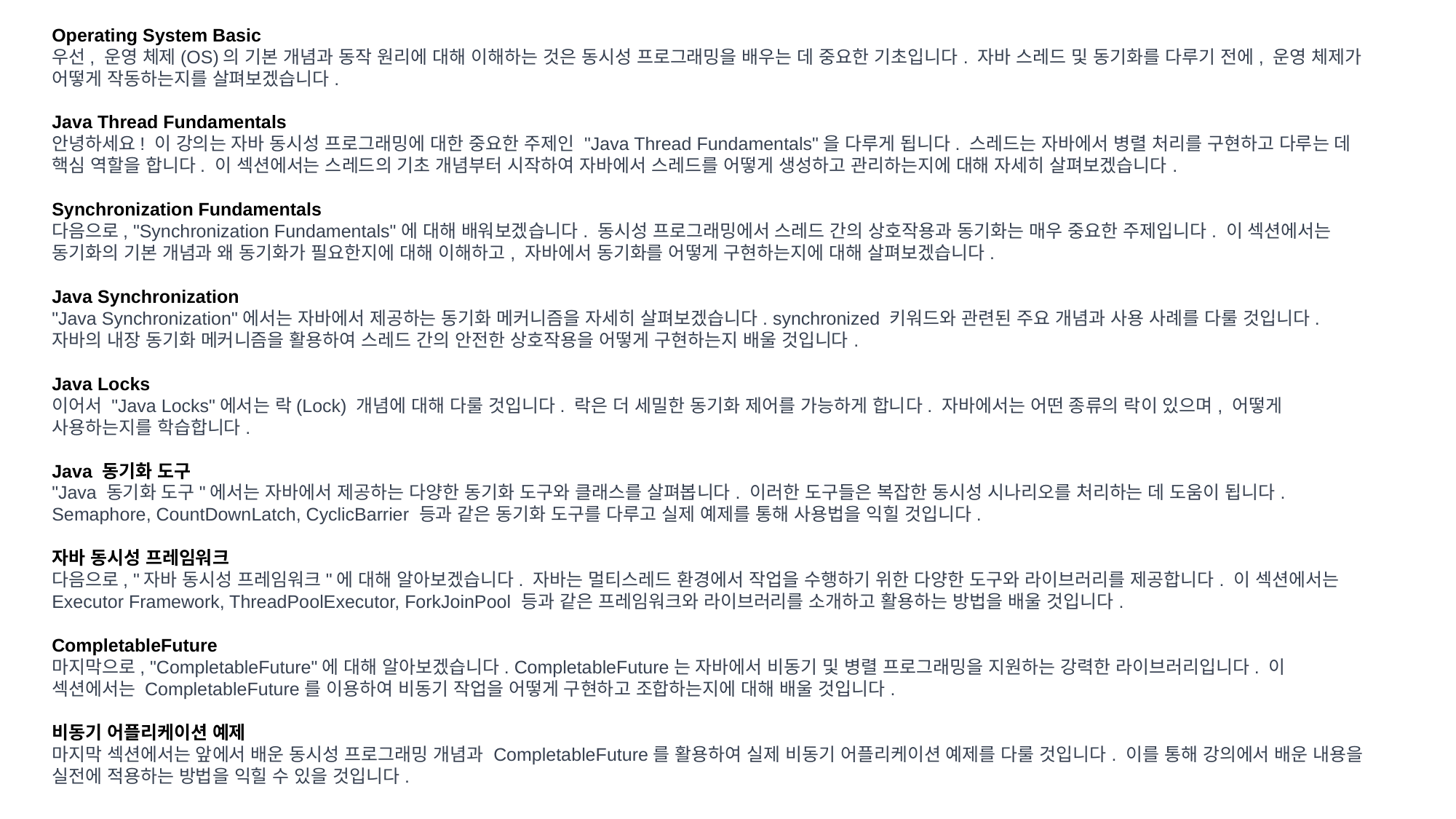

Operating System Basic
우선, 운영 체제(OS)의 기본 개념과 동작 원리에 대해 이해하는 것은 동시성 프로그래밍을 배우는 데 중요한 기초입니다. 자바 스레드 및 동기화를 다루기 전에, 운영 체제가 어떻게 작동하는지를 살펴보겠습니다.

Java Thread Fundamentals
안녕하세요! 이 강의는 자바 동시성 프로그래밍에 대한 중요한 주제인 "Java Thread Fundamentals"을 다루게 됩니다. 스레드는 자바에서 병렬 처리를 구현하고 다루는 데 핵심 역할을 합니다. 이 섹션에서는 스레드의 기초 개념부터 시작하여 자바에서 스레드를 어떻게 생성하고 관리하는지에 대해 자세히 살펴보겠습니다.

Synchronization Fundamentals
다음으로, "Synchronization Fundamentals"에 대해 배워보겠습니다. 동시성 프로그래밍에서 스레드 간의 상호작용과 동기화는 매우 중요한 주제입니다. 이 섹션에서는 동기화의 기본 개념과 왜 동기화가 필요한지에 대해 이해하고, 자바에서 동기화를 어떻게 구현하는지에 대해 살펴보겠습니다.

Java Synchronization
"Java Synchronization"에서는 자바에서 제공하는 동기화 메커니즘을 자세히 살펴보겠습니다. synchronized 키워드와 관련된 주요 개념과 사용 사례를 다룰 것입니다. 자바의 내장 동기화 메커니즘을 활용하여 스레드 간의 안전한 상호작용을 어떻게 구현하는지 배울 것입니다.

Java Locks
이어서 "Java Locks"에서는 락(Lock) 개념에 대해 다룰 것입니다. 락은 더 세밀한 동기화 제어를 가능하게 합니다. 자바에서는 어떤 종류의 락이 있으며, 어떻게 사용하는지를 학습합니다.

Java 동기화 도구
"Java 동기화 도구"에서는 자바에서 제공하는 다양한 동기화 도구와 클래스를 살펴봅니다. 이러한 도구들은 복잡한 동시성 시나리오를 처리하는 데 도움이 됩니다. Semaphore, CountDownLatch, CyclicBarrier 등과 같은 동기화 도구를 다루고 실제 예제를 통해 사용법을 익힐 것입니다.

자바 동시성 프레임워크
다음으로, "자바 동시성 프레임워크"에 대해 알아보겠습니다. 자바는 멀티스레드 환경에서 작업을 수행하기 위한 다양한 도구와 라이브러리를 제공합니다. 이 섹션에서는 Executor Framework, ThreadPoolExecutor, ForkJoinPool 등과 같은 프레임워크와 라이브러리를 소개하고 활용하는 방법을 배울 것입니다.

CompletableFuture
마지막으로, "CompletableFuture"에 대해 알아보겠습니다. CompletableFuture는 자바에서 비동기 및 병렬 프로그래밍을 지원하는 강력한 라이브러리입니다. 이 섹션에서는 CompletableFuture를 이용하여 비동기 작업을 어떻게 구현하고 조합하는지에 대해 배울 것입니다.

비동기 어플리케이션 예제
마지막 섹션에서는 앞에서 배운 동시성 프로그래밍 개념과 CompletableFuture를 활용하여 실제 비동기 어플리케이션 예제를 다룰 것입니다. 이를 통해 강의에서 배운 내용을 실전에 적용하는 방법을 익힐 수 있을 것입니다.